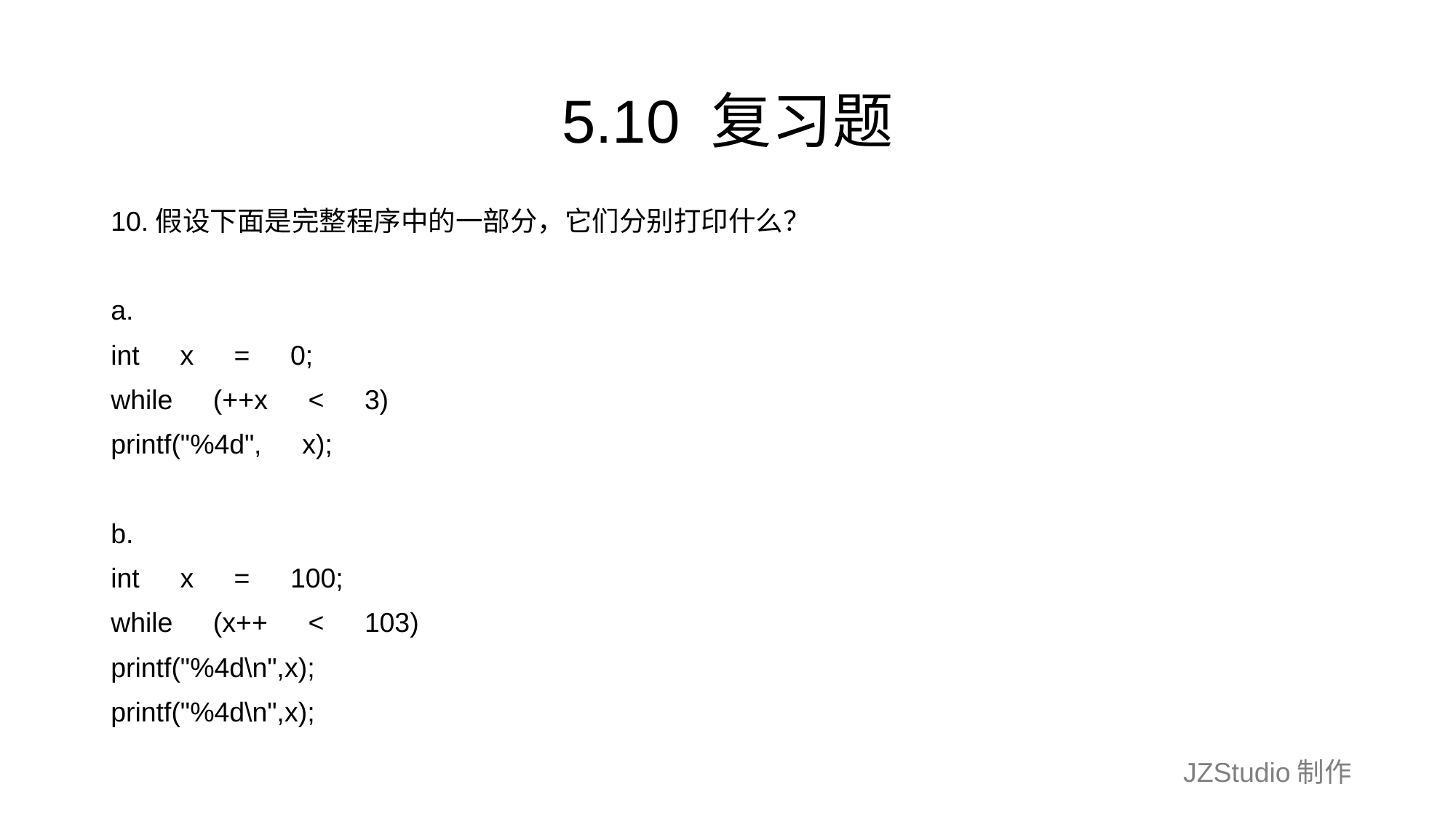

# 5.10 复习题
10.假设下面是完整程序中的一部分，它们分别打印什么？

a.
int　x　=　0;
while　(++x　<　3)
printf("%4d",　x);

b.
int　x　=　100;
while　(x++　<　103)
printf("%4d\n",x);
printf("%4d\n",x);